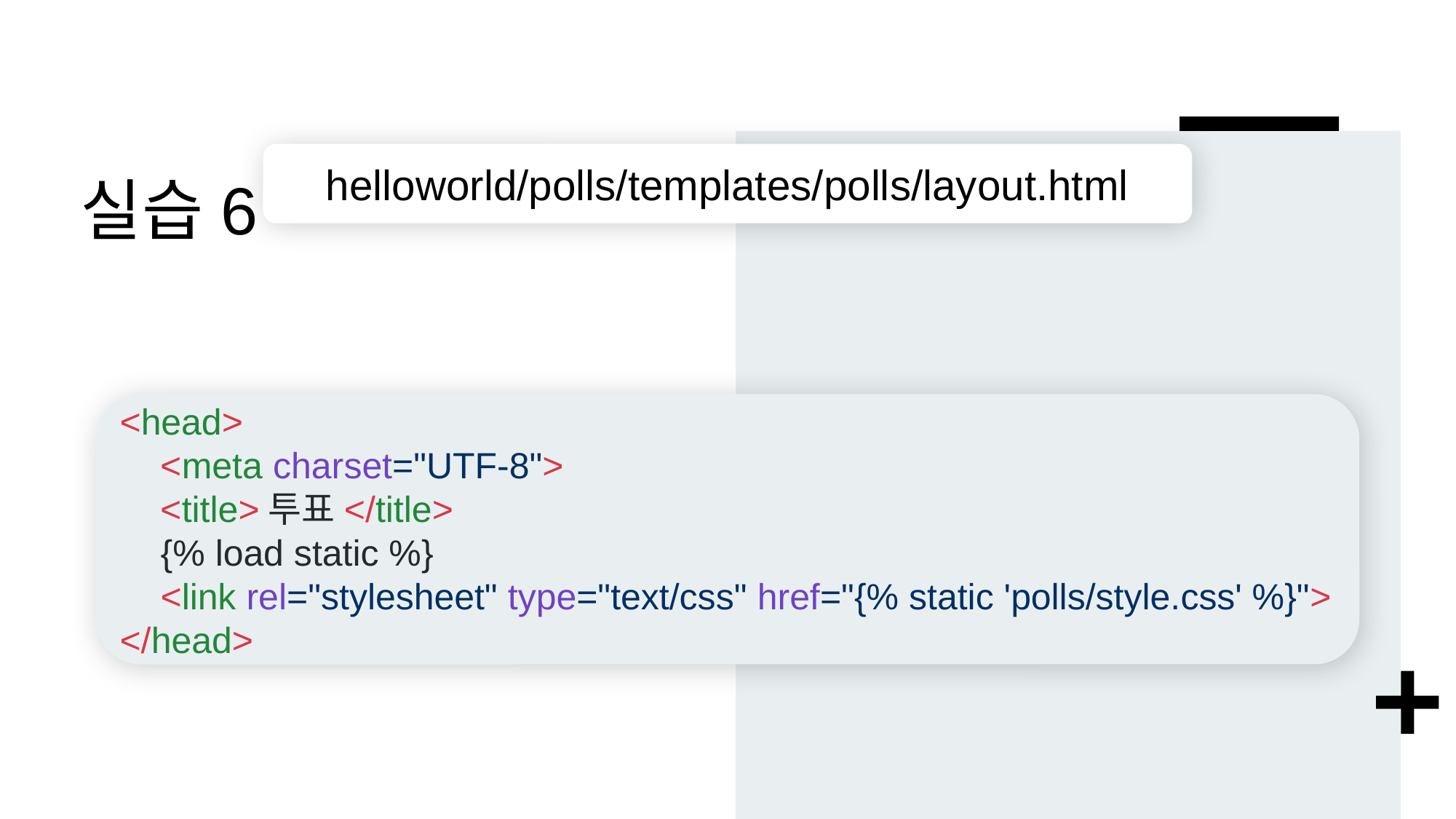

# 실습6
helloworld/polls/templates/polls/layout.html
<head>
    <meta charset="UTF-8">
    <title>투표</title>
    {% load static %}
    <link rel="stylesheet" type="text/css" href="{% static 'polls/style.css' %}">
</head>